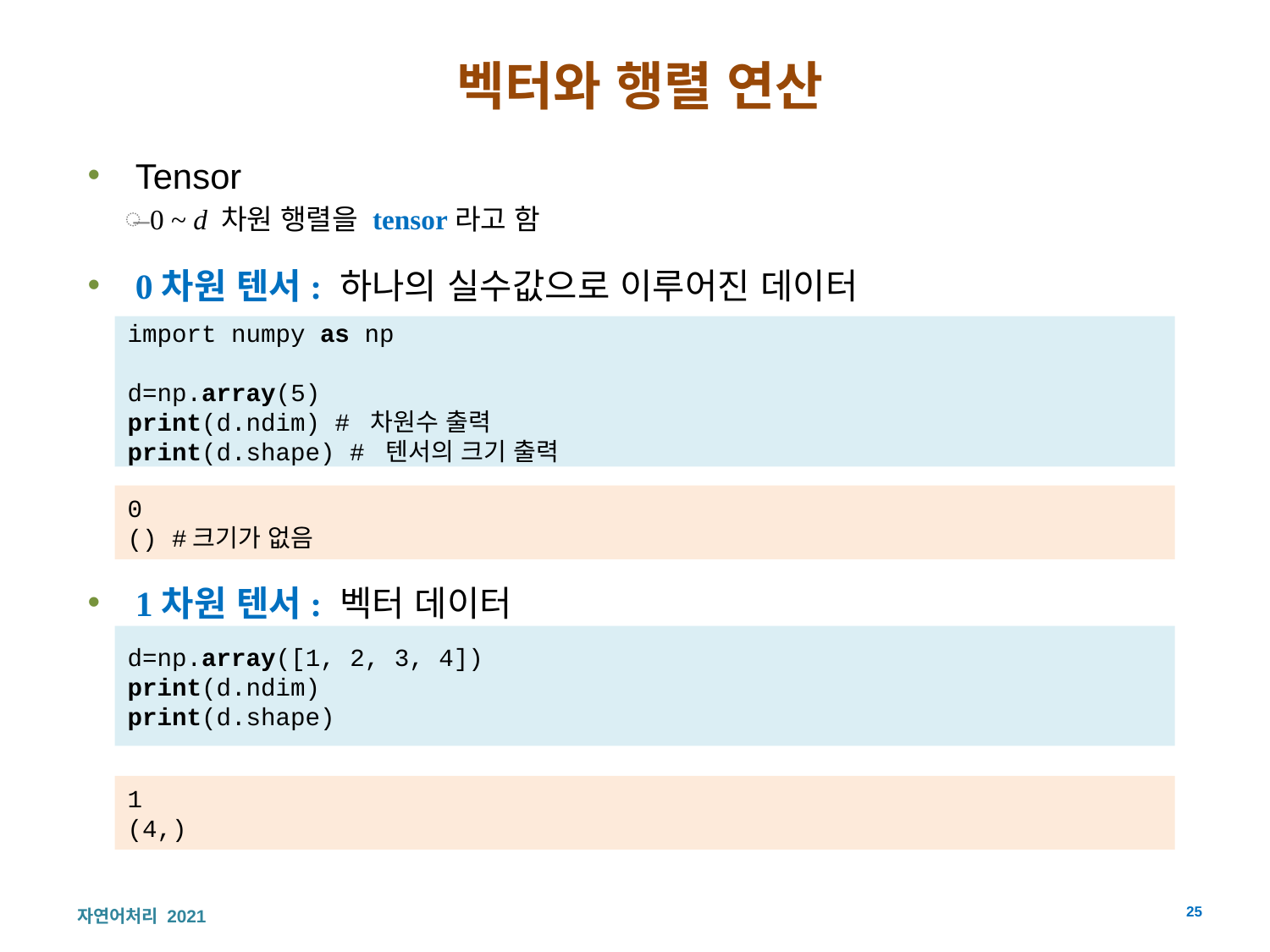

# 벡터와 행렬 연산
Tensor
0 ~ d 차원 행렬을 tensor라고 함
0차원 텐서: 하나의 실수값으로 이루어진 데이터

1차원 텐서: 벡터 데이터

import numpy as np

d=np.array(5)
print(d.ndim) # 차원수 출력
print(d.shape) # 텐서의 크기 출력
0
() #크기가 없음
d=np.array([1, 2, 3, 4])
print(d.ndim)
print(d.shape)
1
(4,)